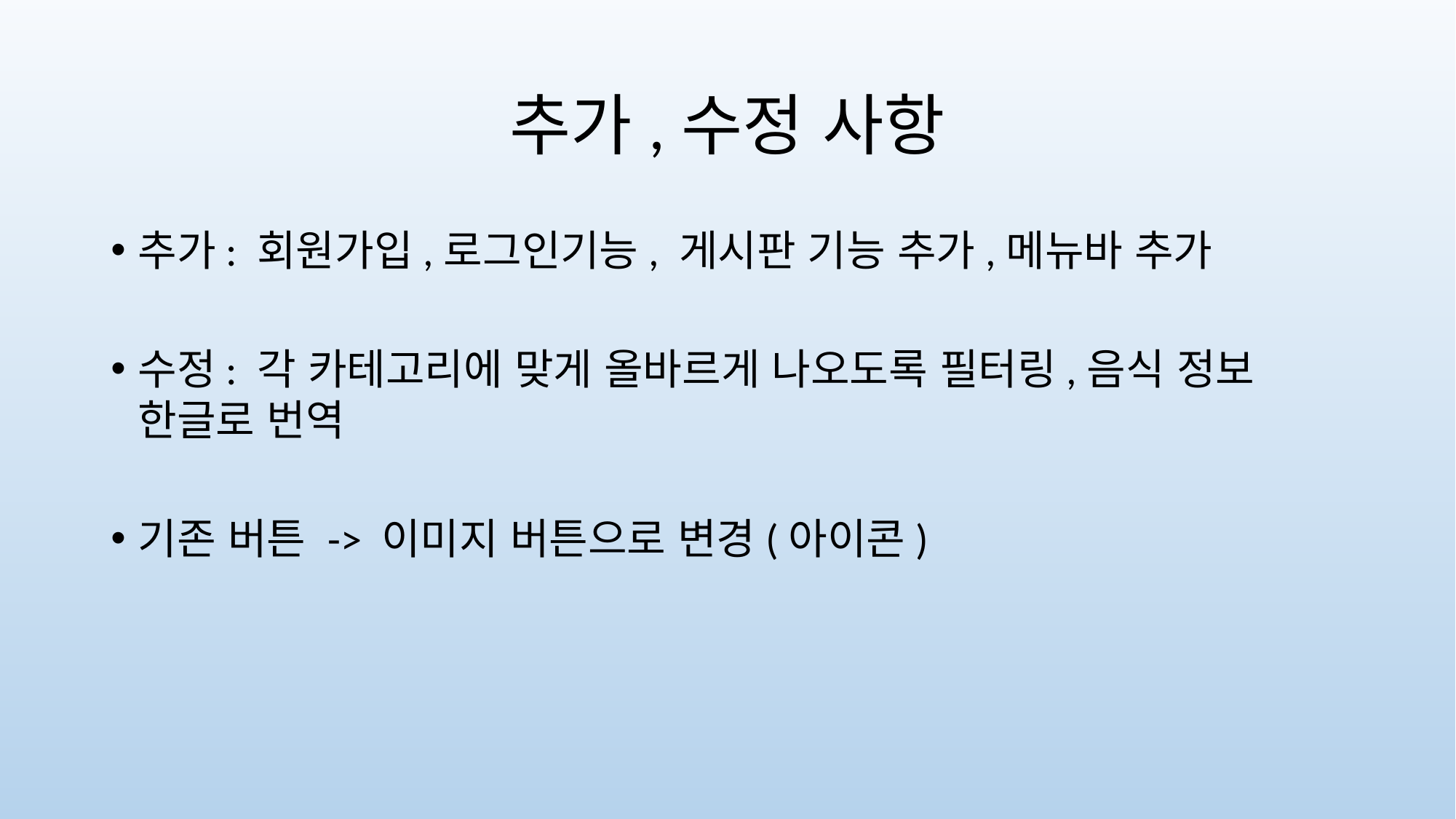

# 추가,수정 사항
추가: 회원가입,로그인기능, 게시판 기능 추가,메뉴바 추가

수정: 각 카테고리에 맞게 올바르게 나오도록 필터링,음식 정보 한글로 번역

기존 버튼 -> 이미지 버튼으로 변경(아이콘)